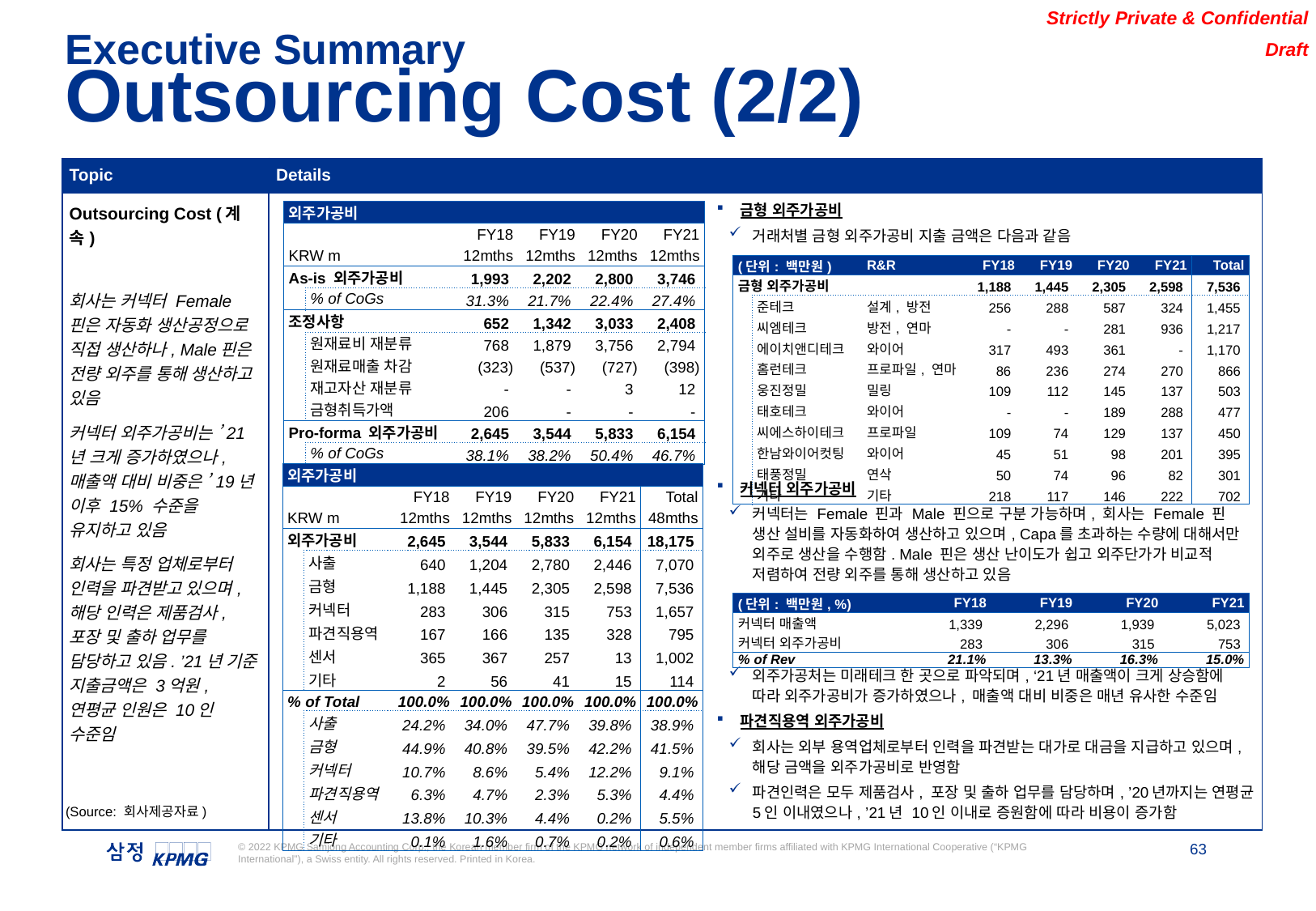

Executive Summary
Outsourcing Cost (2/2)
| Topic | Details |
| --- | --- |
| Outsourcing Cost (계속) 회사는 커넥터 Female핀은 자동화 생산공정으로 직접 생산하나, Male핀은 전량 외주를 통해 생산하고 있음 커넥터 외주가공비는 ’21년 크게 증가하였으나, 매출액 대비 비중은 ’19년 이후 15% 수준을 유지하고 있음 회사는 특정 업체로부터 인력을 파견받고 있으며, 해당 인력은 제품검사, 포장 및 출하 업무를 담당하고 있음. ’21년 기준 지출금액은 3억원, 연평균 인원은 10인 수준임 | 금형 외주가공비 거래처별 금형 외주가공비 지출 금액은 다음과 같음 커넥터 외주가공비 커넥터는 Female 핀과 Male 핀으로 구분 가능하며, 회사는 Female 핀 생산 설비를 자동화하여 생산하고 있으며, Capa를 초과하는 수량에 대해서만 외주로 생산을 수행함. Male 핀은 생산 난이도가 쉽고 외주단가가 비교적 저렴하여 전량 외주를 통해 생산하고 있음 외주가공처는 미래테크 한 곳으로 파악되며, ‘21년 매출액이 크게 상승함에 따라 외주가공비가 증가하였으나, 매출액 대비 비중은 매년 유사한 수준임 파견직용역 외주가공비 회사는 외부 용역업체로부터 인력을 파견받는 대가로 대금을 지급하고 있으며, 해당 금액을 외주가공비로 반영함 파견인력은 모두 제품검사, 포장 및 출하 업무를 담당하며, ’20년까지는 연평균 5인 이내였으나, ’21년 10인 이내로 증원함에 따라 비용이 증가함 |
| 외주가공비 |  |  |  |  |  |  |
| --- | --- | --- | --- | --- | --- | --- |
|  |  |  | FY18 | FY19 | FY20 | FY21 |
| KRW m |  |  | 12mths | 12mths | 12mths | 12mths |
| As-is 외주가공비 |  |  | 1,993 | 2,202 | 2,800 | 3,746 |
|  | % of CoGs |  | 31.3% | 21.7% | 22.4% | 27.4% |
| 조정사항 |  |  | 652 | 1,342 | 3,033 | 2,408 |
|  | 원재료비 재분류 |  | 768 | 1,879 | 3,756 | 2,794 |
|  | 원재료매출 차감 |  | (323) | (537) | (727) | (398) |
|  | 재고자산 재분류 |  | - | - | 3 | 12 |
|  | 금형취득가액 |  | 206 | - | - | - |
| Pro-forma 외주가공비 |  |  | 2,645 | 3,544 | 5,833 | 6,154 |
|  | % of CoGs |  | 38.1% | 38.2% | 50.4% | 46.7% |
| (단위: 백만원) |  | R&R | FY18 | FY19 | FY20 | FY21 | Total |
| --- | --- | --- | --- | --- | --- | --- | --- |
| 금형 외주가공비 |  |  | 1,188 | 1,445 | 2,305 | 2,598 | 7,536 |
|  | 준테크 | 설계, 방전 | 256 | 288 | 587 | 324 | 1,455 |
|  | 씨엠테크 | 방전, 연마 | - | - | 281 | 936 | 1,217 |
|  | 에이치앤디테크 | 와이어 | 317 | 493 | 361 | - | 1,170 |
|  | 홈런테크 | 프로파일, 연마 | 86 | 236 | 274 | 270 | 866 |
|  | 웅진정밀 | 밀링 | 109 | 112 | 145 | 137 | 503 |
|  | 태호테크 | 와이어 | - | - | 189 | 288 | 477 |
|  | 씨에스하이테크 | 프로파일 | 109 | 74 | 129 | 137 | 450 |
|  | 한남와이어컷팅 | 와이어 | 45 | 51 | 98 | 201 | 395 |
|  | 태풍정밀 | 연삭 | 50 | 74 | 96 | 82 | 301 |
|  | 기타 | 기타 | 218 | 117 | 146 | 222 | 702 |
| 외주가공비 |  |  |  |  |  |  |  |
| --- | --- | --- | --- | --- | --- | --- | --- |
|  |  |  | FY18 | FY19 | FY20 | FY21 | Total |
| KRW m |  |  | 12mths | 12mths | 12mths | 12mths | 48mths |
| 외주가공비 |  |  | 2,645 | 3,544 | 5,833 | 6,154 | 18,175 |
|  | 사출 |  | 640 | 1,204 | 2,780 | 2,446 | 7,070 |
|  | 금형 |  | 1,188 | 1,445 | 2,305 | 2,598 | 7,536 |
|  | 커넥터 |  | 283 | 306 | 315 | 753 | 1,657 |
|  | 파견직용역 |  | 167 | 166 | 135 | 328 | 795 |
|  | 센서 |  | 365 | 367 | 257 | 13 | 1,002 |
|  | 기타 |  | 2 | 56 | 41 | 15 | 114 |
| % of Total |  |  | 100.0% | 100.0% | 100.0% | 100.0% | 100.0% |
|  | 사출 |  | 24.2% | 34.0% | 47.7% | 39.8% | 38.9% |
|  | 금형 |  | 44.9% | 40.8% | 39.5% | 42.2% | 41.5% |
|  | 커넥터 |  | 10.7% | 8.6% | 5.4% | 12.2% | 9.1% |
|  | 파견직용역 |  | 6.3% | 4.7% | 2.3% | 5.3% | 4.4% |
|  | 센서 |  | 13.8% | 10.3% | 4.4% | 0.2% | 5.5% |
|  | 기타 |  | 0.1% | 1.6% | 0.7% | 0.2% | 0.6% |
| (단위: 백만원, %) | FY18 | FY19 | FY20 | FY21 |
| --- | --- | --- | --- | --- |
| 커넥터 매출액 | 1,339 | 2,296 | 1,939 | 5,023 |
| 커넥터 외주가공비 | 283 | 306 | 315 | 753 |
| % of Rev | 21.1% | 13.3% | 16.3% | 15.0% |
(Source: 회사제공자료)